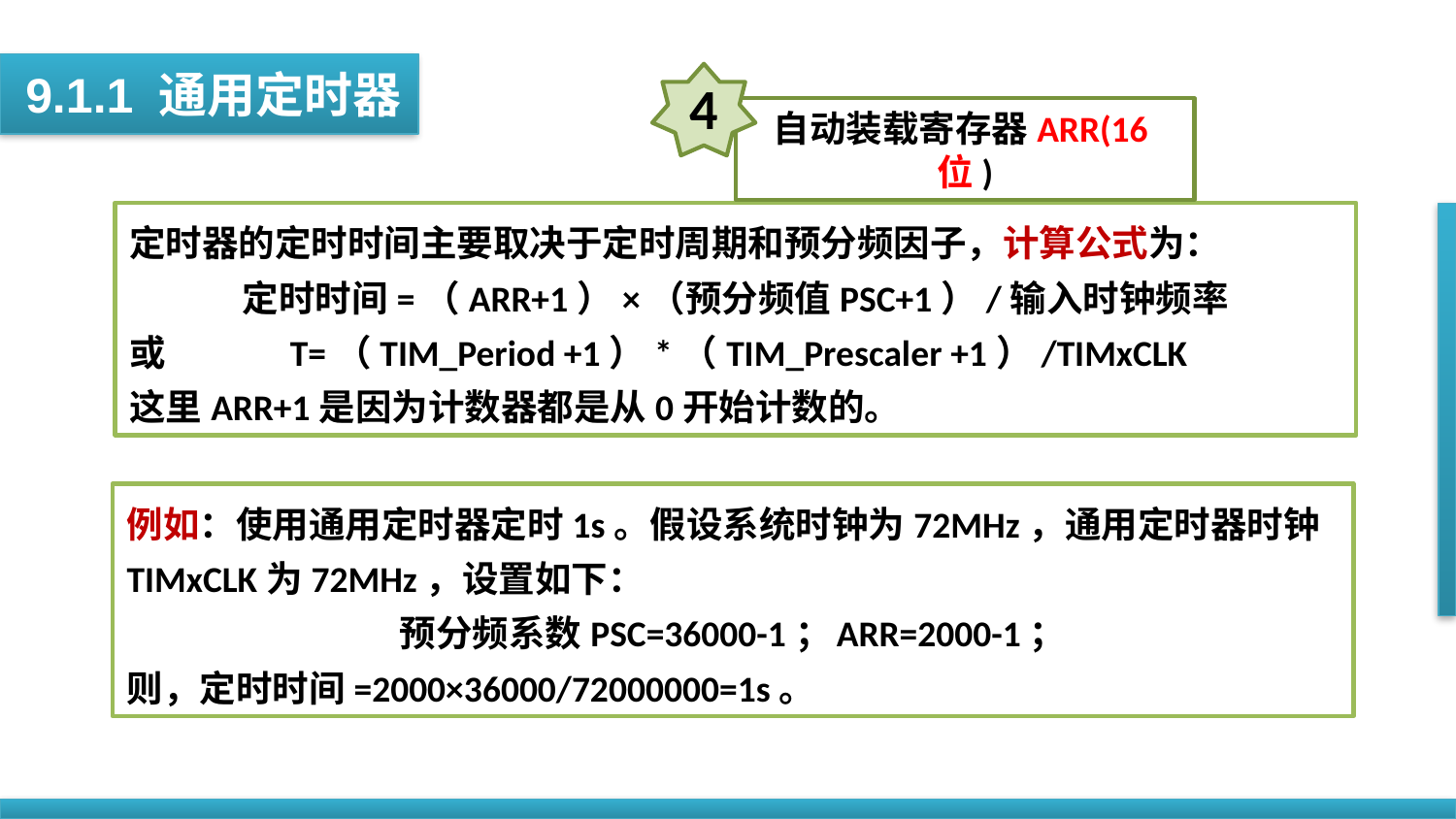

9.1.1 通用定时器
4
自动装载寄存器ARR(16位)
定时器的定时时间主要取决于定时周期和预分频因子，计算公式为：
定时时间=（ARR+1）×（预分频值PSC+1）/输入时钟频率
或              T=（TIM_Period +1）*（TIM_Prescaler +1）/TIMxCLK
这里ARR+1是因为计数器都是从0开始计数的。
例如：使用通用定时器定时1s。假设系统时钟为72MHz，通用定时器时钟TIMxCLK为72MHz，设置如下：
预分频系数PSC=36000-1；	ARR=2000-1；
则，定时时间=2000×36000/72000000=1s。